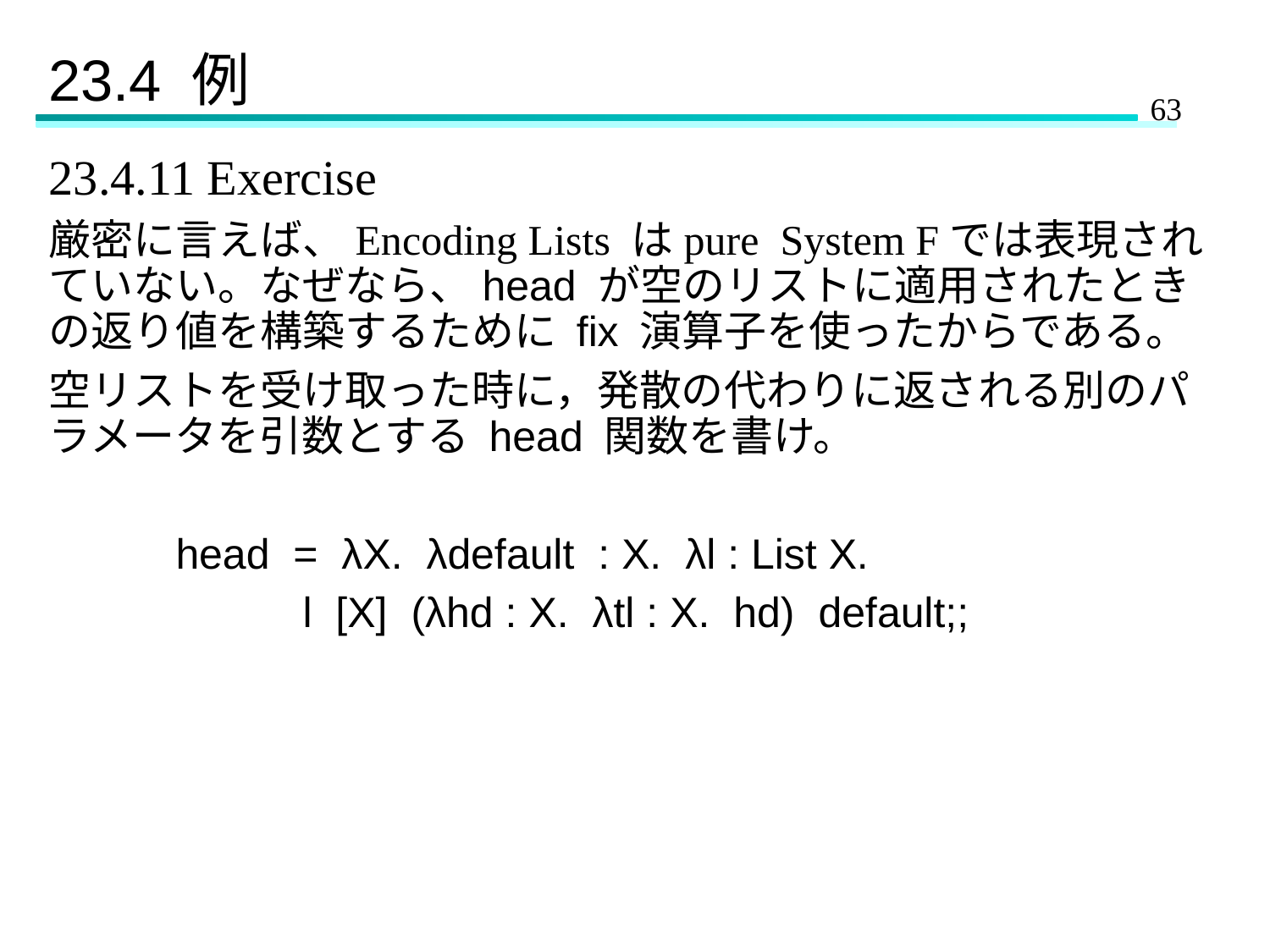

# 23.4 例
23.4.11 Exercise
厳密に言えば、Encoding Lists はpure  System Fでは表現されていない。なぜなら、head が空のリストに適用されたときの返り値を構築するために fix 演算子を使ったからである。
空リストを受け取った時に，発散の代わりに返される別のパラメータを引数とする head 関数を書け。

	head  =  λX.  λdefault  : X.  λl : List X.
		l  [X]  (λhd : X.  λtl : X.  hd)  default;;